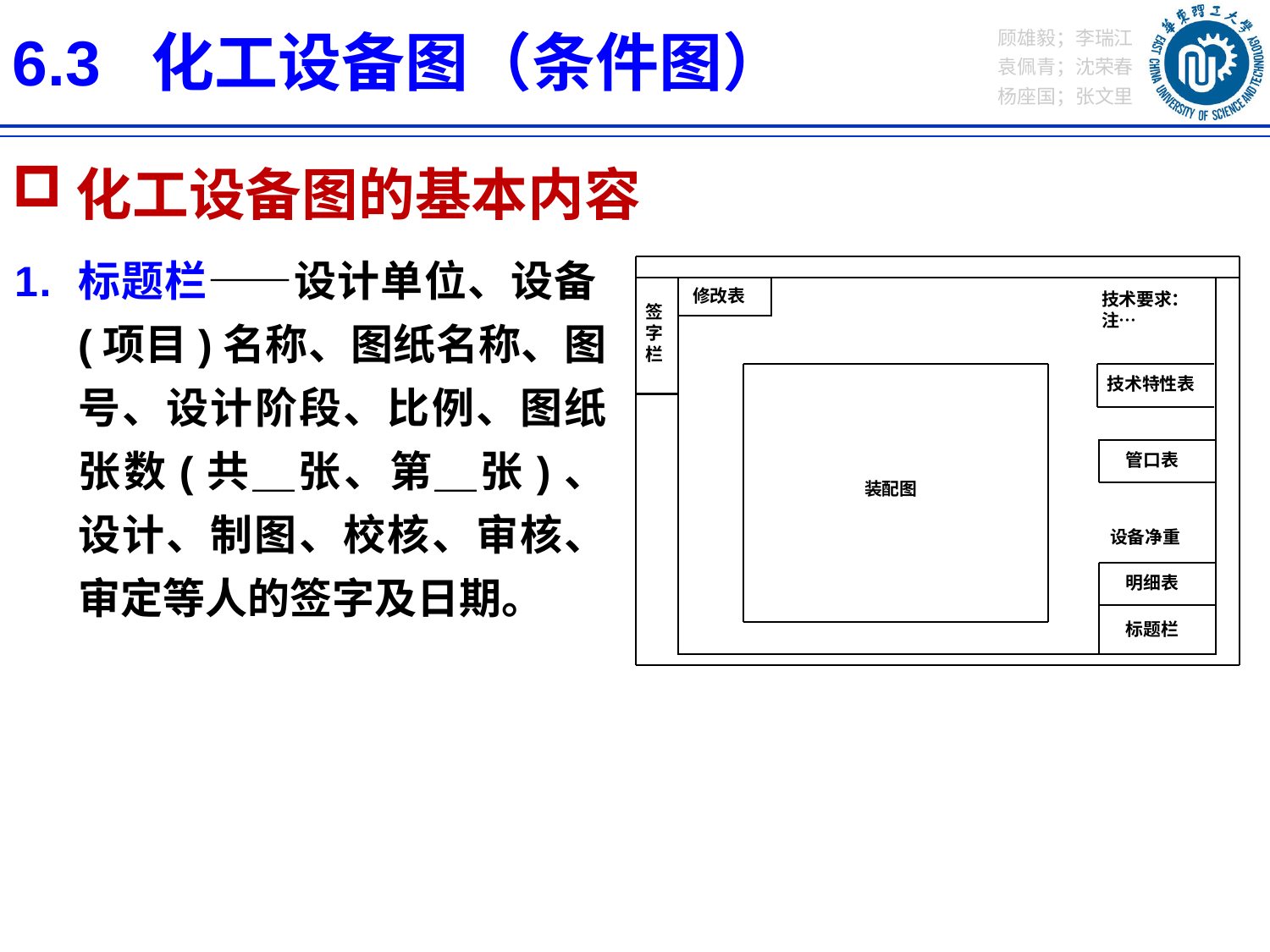

6.3  化工设备图（条件图）
化工设备图的基本内容

标题栏——设计单位、设备(项目)名称、图纸名称、图号、设计阶段、比例、图纸张数(共＿张、第＿张)、设计、制图、校核、审核、审定等人的签字及日期。
修改表
技术要求：
注…

签字栏
技术特性表
管口表
装配图
设备净重
明细表
标题栏